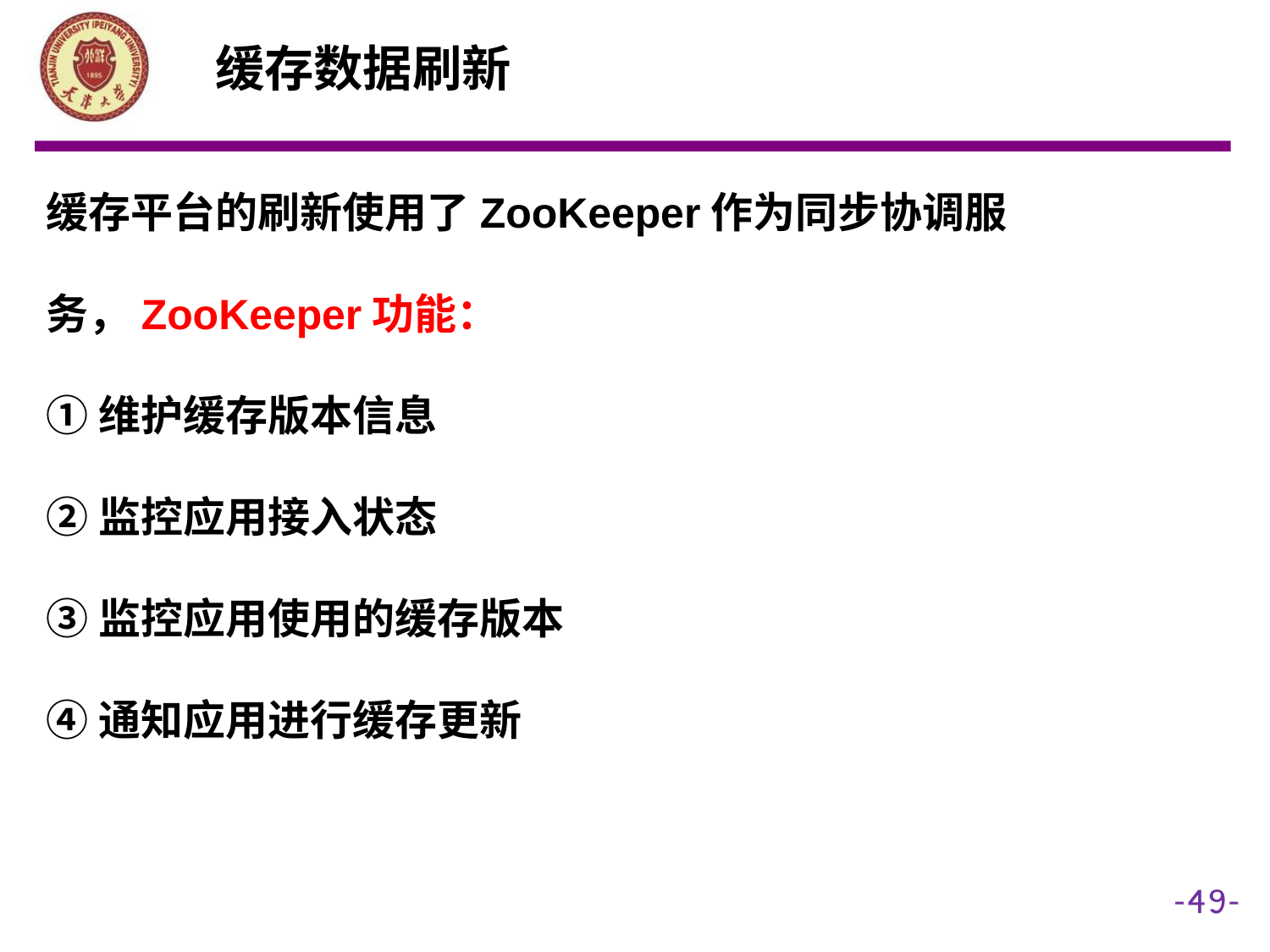

缓存数据刷新
缓存平台的刷新使用了ZooKeeper作为同步协调服务，ZooKeeper功能：
①维护缓存版本信息
②监控应用接入状态
③监控应用使用的缓存版本
④通知应用进行缓存更新